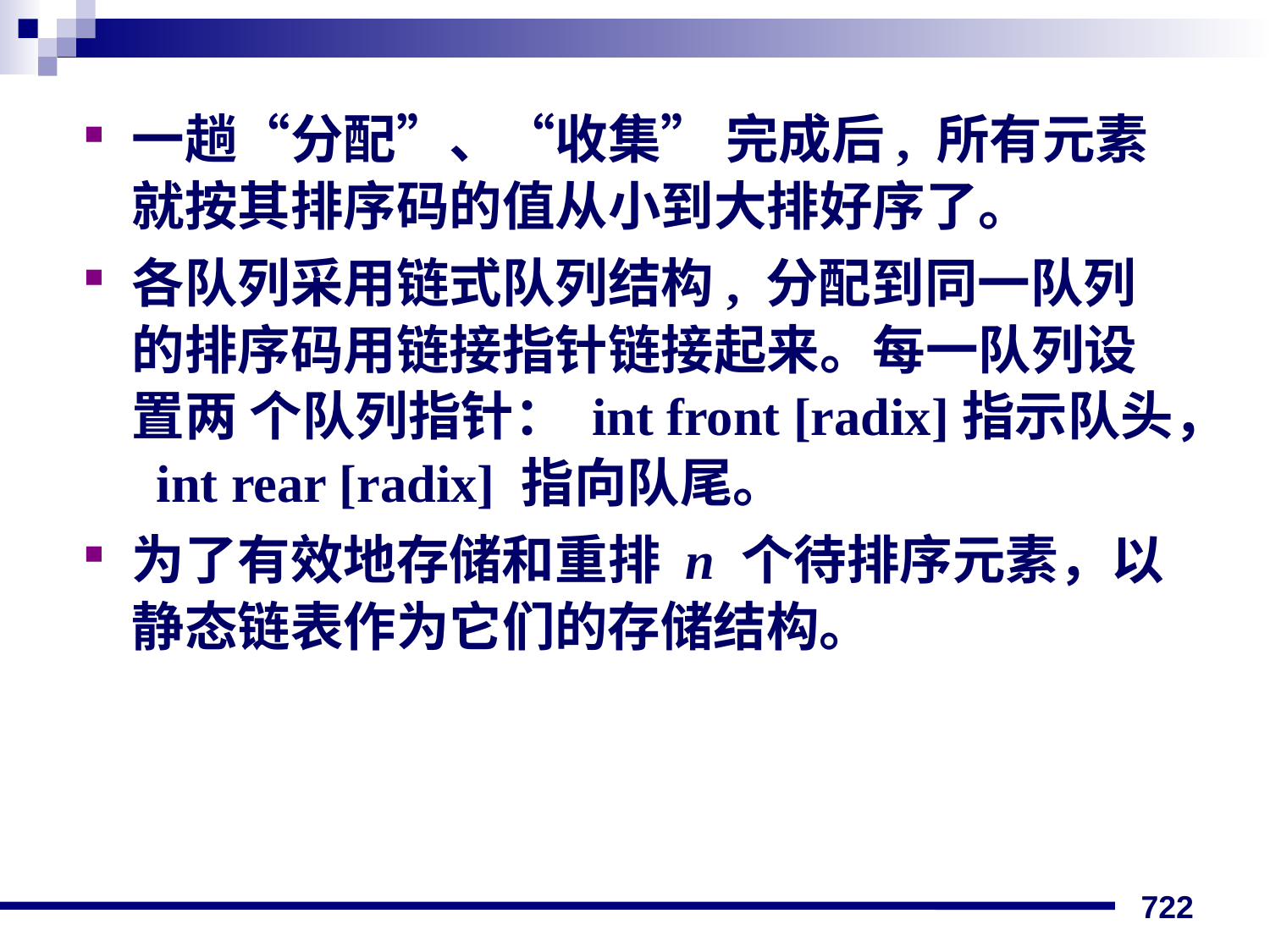

一趟“分配”、“收集” 完成后, 所有元素就按其排序码的值从小到大排好序了。
各队列采用链式队列结构, 分配到同一队列的排序码用链接指针链接起来。每一队列设置两 个队列指针： int front [radix]指示队头， int rear [radix] 指向队尾。
为了有效地存储和重排 n 个待排序元素，以静态链表作为它们的存储结构。
722